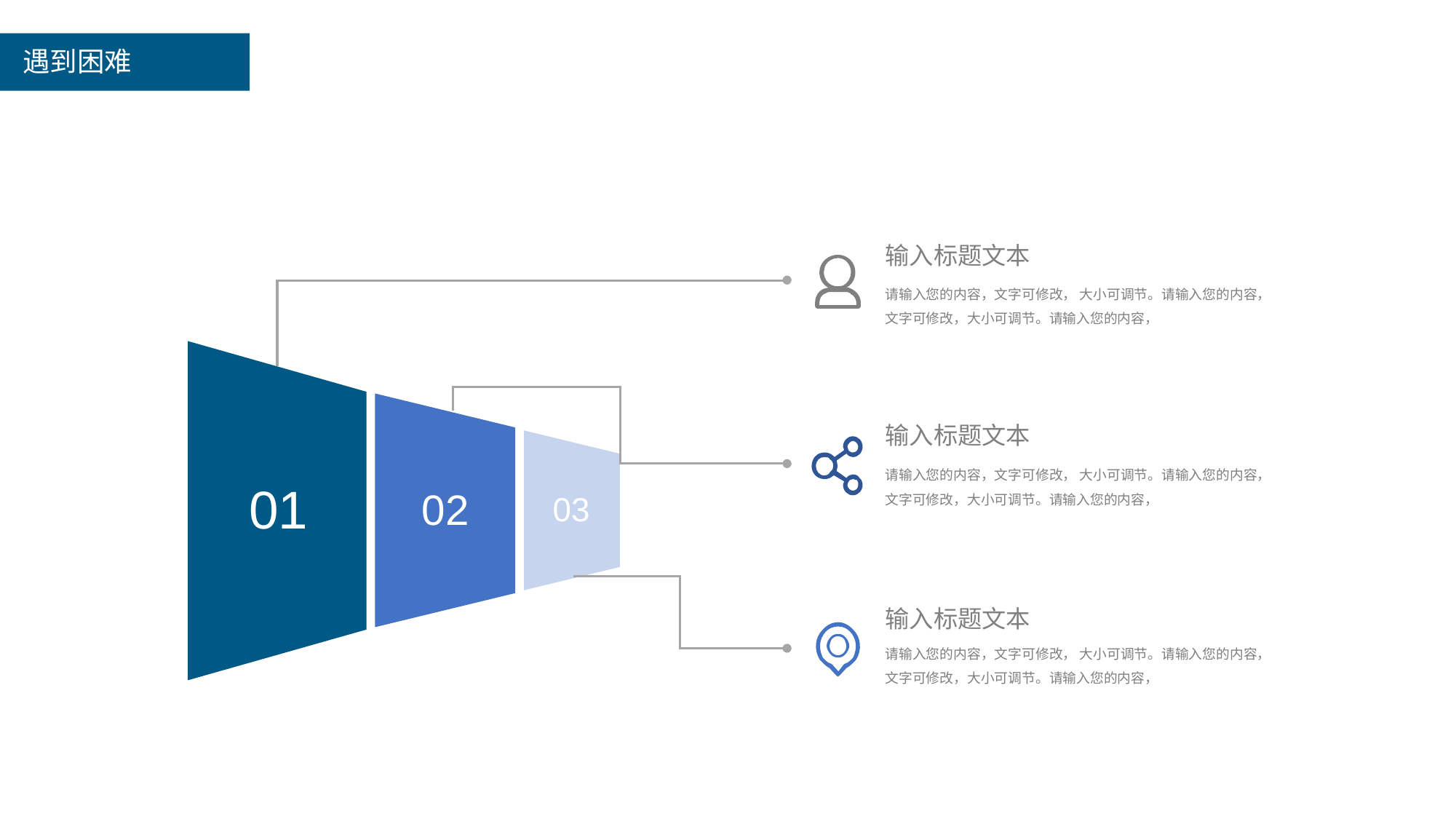

遇到困难
输入标题文本

请输入您的内容，文字可修改， 大小可调节。请输入您的内容，文字可修改，大小可调节。请输入您的内容，

输入标题文本

请输入您的内容，文字可修改， 大小可调节。请输入您的内容，文字可修改，大小可调节。请输入您的内容，
01
02
03
输入标题文本

请输入您的内容，文字可修改， 大小可调节。请输入您的内容，文字可修改，大小可调节。请输入您的内容，